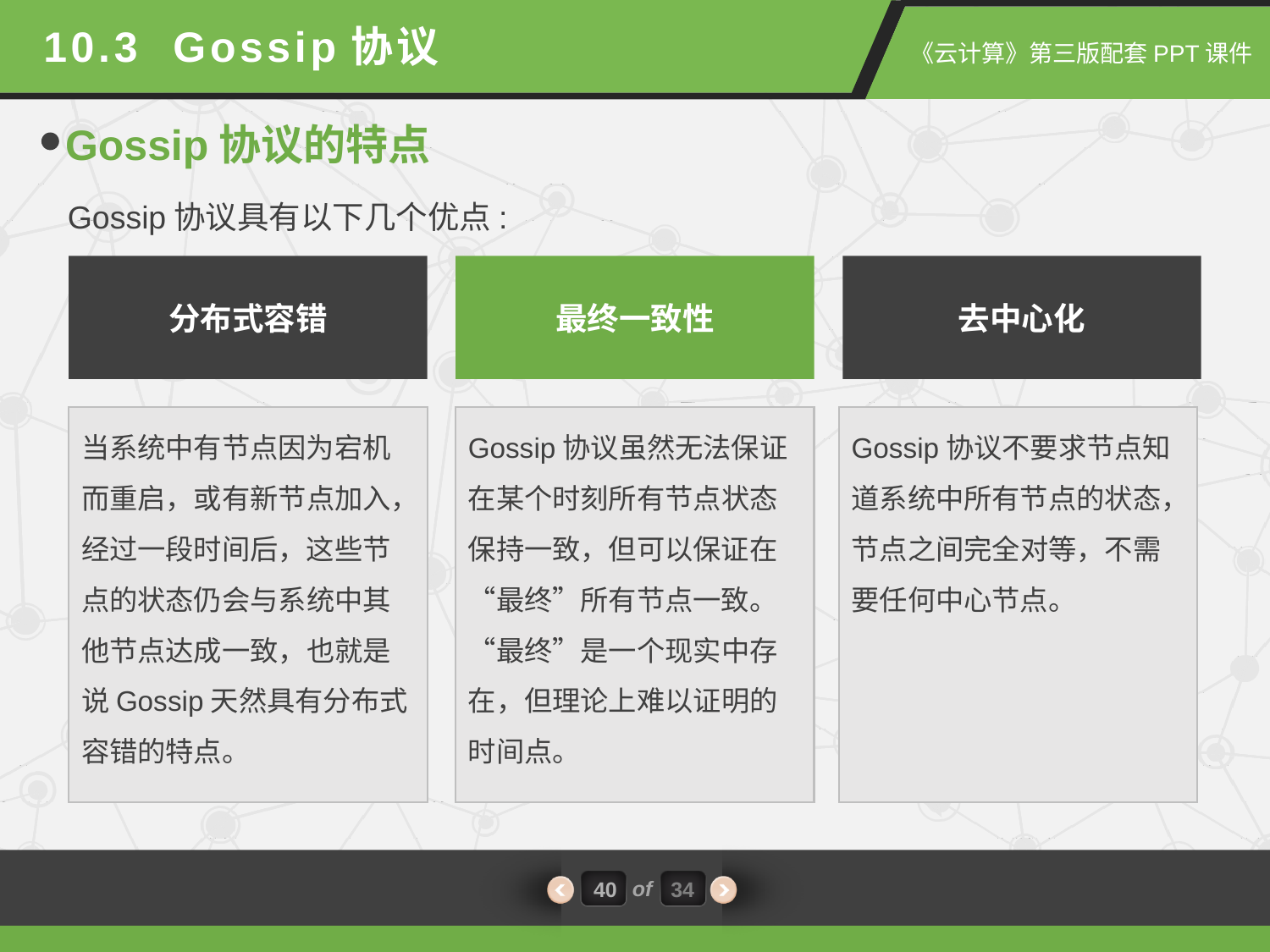

10.3  Gossip协议
Gossip协议的特点

Gossip协议具有以下几个优点:
分布式容错
最终一致性
去中心化
当系统中有节点因为宕机而重启，或有新节点加入，经过一段时间后，这些节点的状态仍会与系统中其他节点达成一致，也就是说Gossip天然具有分布式容错的特点。

Gossip协议虽然无法保证在某个时刻所有节点状态保持一致，但可以保证在“最终”所有节点一致。“最终”是一个现实中存在，但理论上难以证明的时间点。
Gossip协议不要求节点知道系统中所有节点的状态，节点之间完全对等，不需要任何中心节点。

40